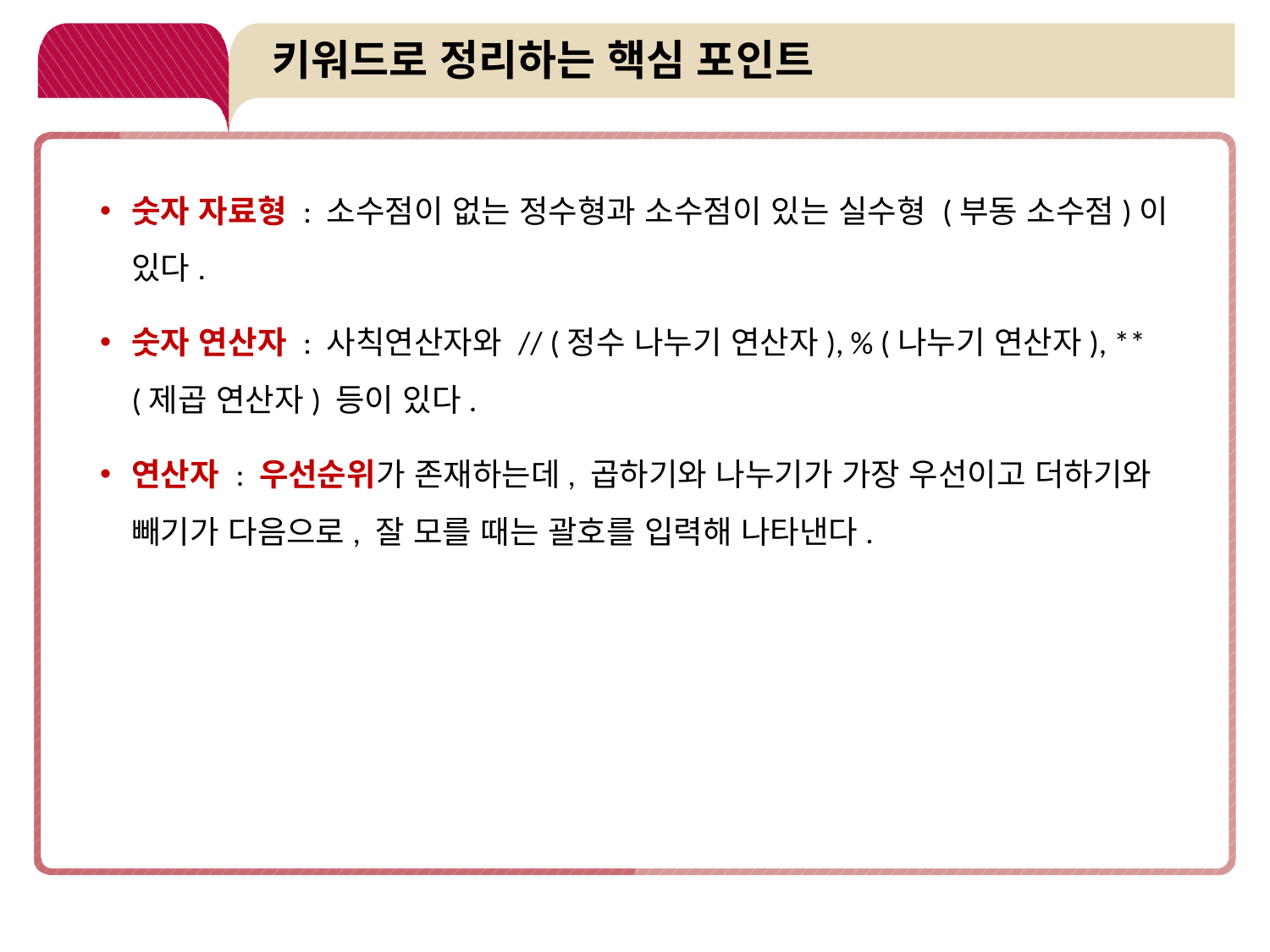

# 키워드로 정리하는 핵심 포인트
숫자 자료형 : 소수점이 없는 정수형과 소수점이 있는 실수형 (부동 소수점)이 있다.
숫자 연산자 : 사칙연산자와 // (정수 나누기 연산자), % (나누기 연산자), ** (제곱 연산자) 등이 있다.
연산자 : 우선순위가 존재하는데, 곱하기와 나누기가 가장 우선이고 더하기와 빼기가 다음으로, 잘 모를 때는 괄호를 입력해 나타낸다.